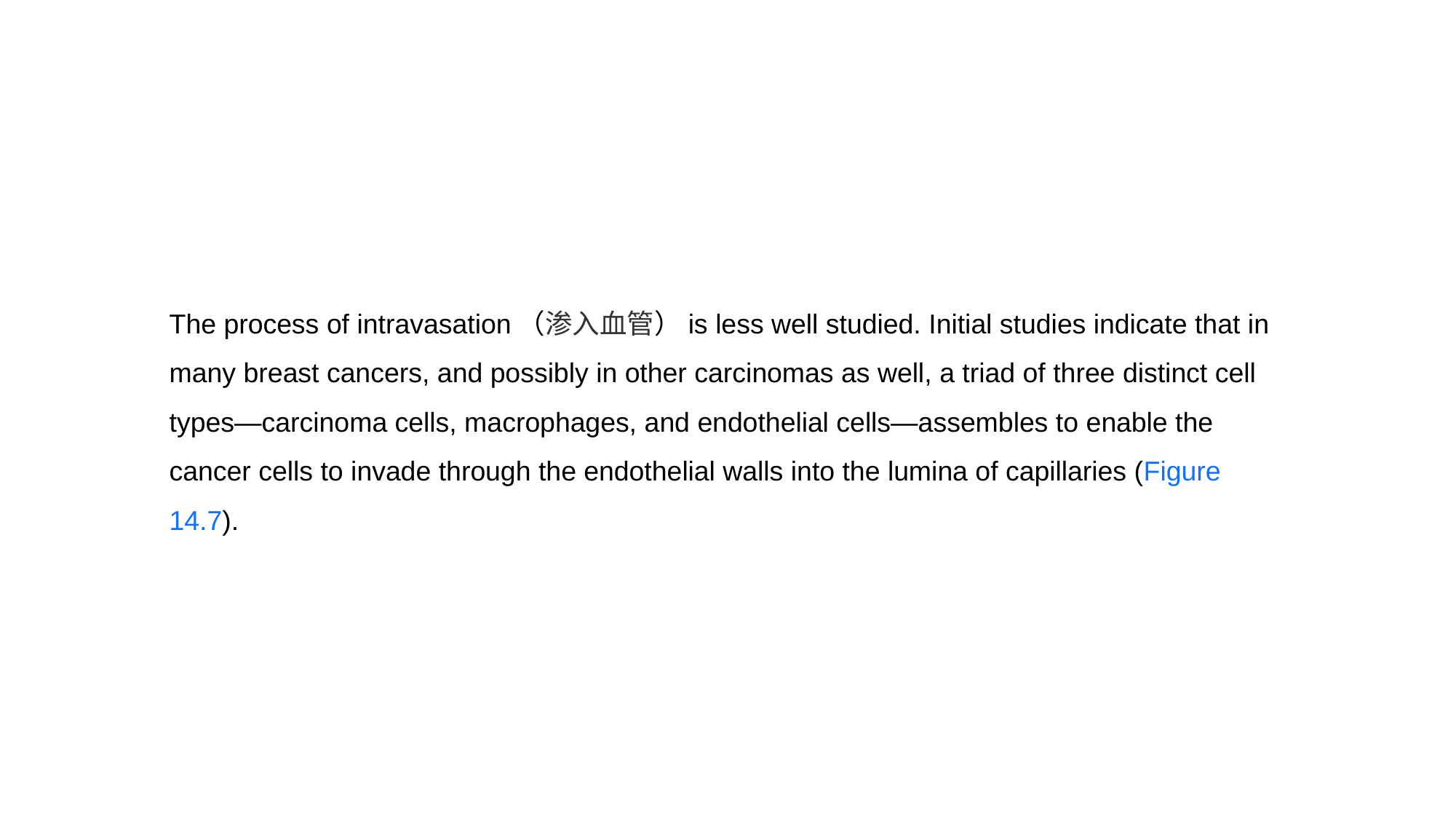

The process of intravasation（渗入血管）is less well studied. Initial studies indicate that in many breast cancers, and possibly in other carcinomas as well, a triad of three distinct cell types—carcinoma cells, macrophages, and endothelial cells—assembles to enable the cancer cells to invade through the endothelial walls into the lumina of capillaries (Figure 14.7).